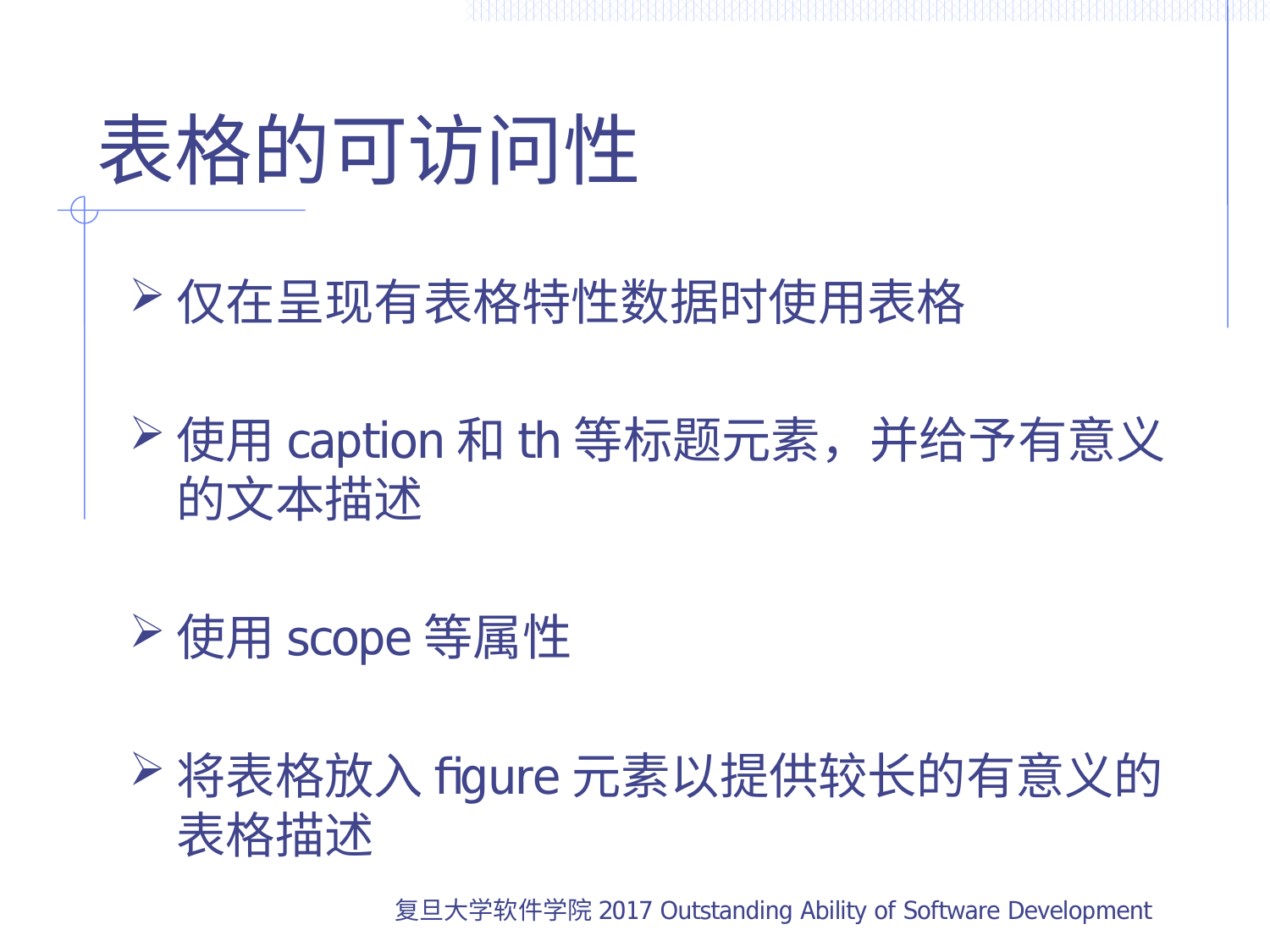

# 表格的可访问性
仅在呈现有表格特性数据时使用表格

使用caption和th等标题元素，并给予有意义的文本描述

使用scope等属性

将表格放入figure元素以提供较长的有意义的表格描述